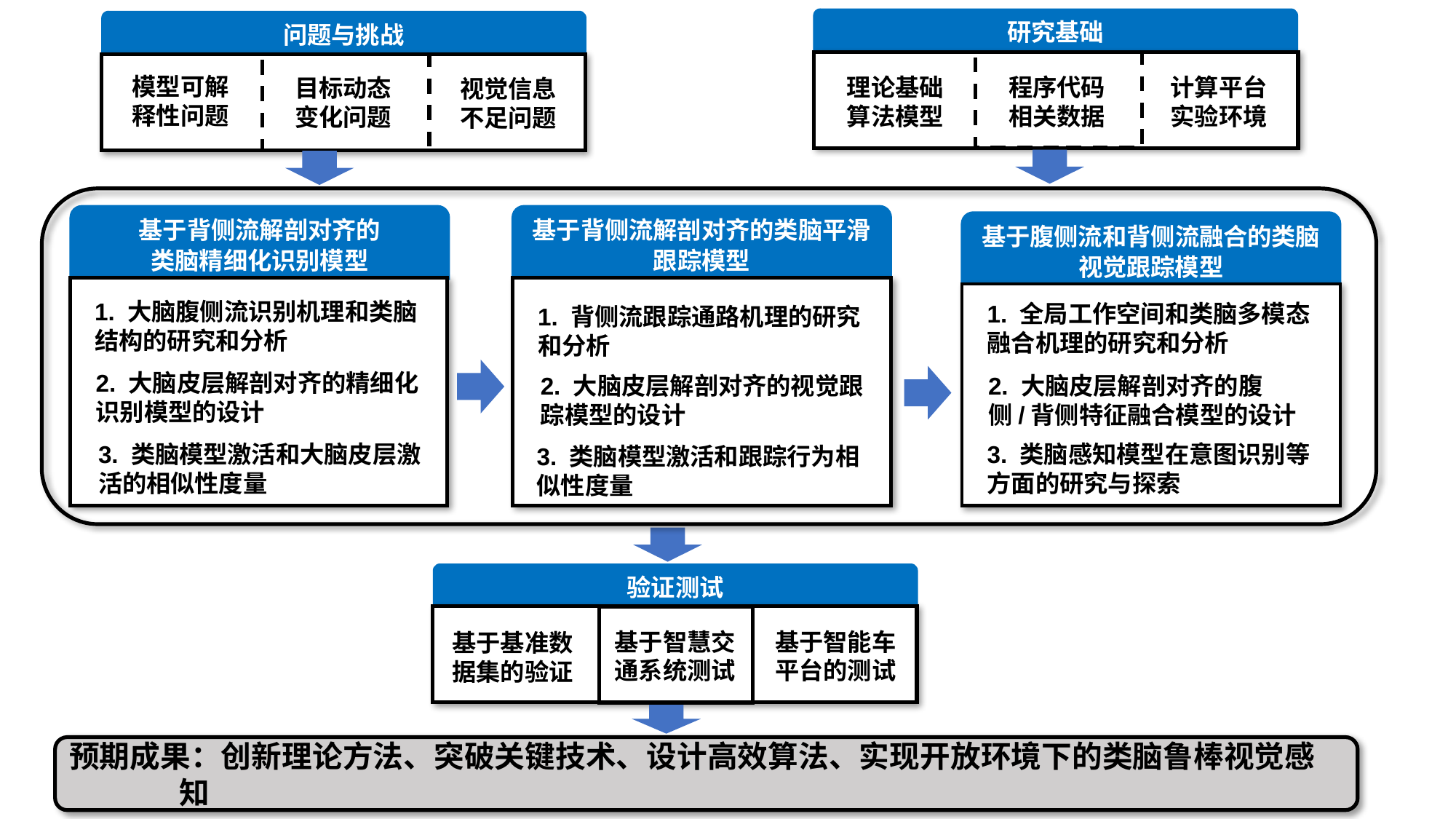

研究基础
问题与挑战

模型可解
释性问题
理论基础
算法模型
程序代码
相关数据
计算平台
实验环境
目标动态
变化问题
视觉信息
不足问题

基于背侧流解剖对齐的
类脑精细化识别模型
基于背侧流解剖对齐的类脑平滑跟踪模型
基于腹侧流和背侧流融合的类脑视觉跟踪模型

1. 大脑腹侧流识别机理和类脑结构的研究和分析
1. 全局工作空间和类脑多模态融合机理的研究和分析
1. 背侧流跟踪通路机理的研究和分析

2. 大脑皮层解剖对齐的精细化识别模型的设计
2. 大脑皮层解剖对齐的腹侧/背侧特征融合模型的设计
2. 大脑皮层解剖对齐的视觉跟踪模型的设计

3. 类脑感知模型在意图识别等方面的研究与探索
3. 类脑模型激活和大脑皮层激活的相似性度量
3. 类脑模型激活和跟踪行为相似性度量

验证测试

基于智慧交通系统测试
基于智能车平台的测试
基于基准数据集的验证

预期成果：创新理论方法、突破关键技术、设计高效算法、实现开放环境下的类脑鲁棒视觉感知